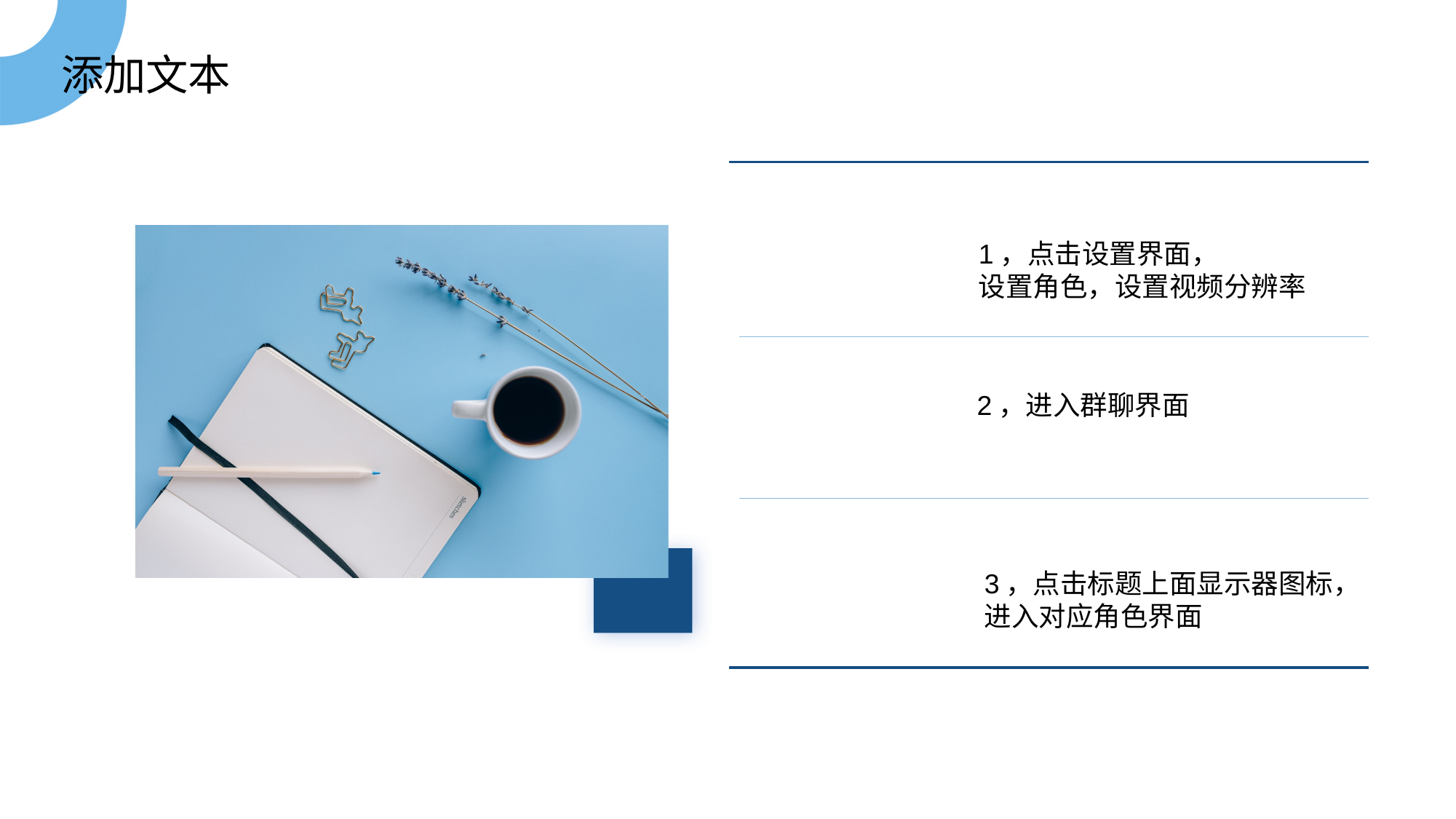

1，点击设置界面，
设置角色，设置视频分辨率
2，进入群聊界面

3，点击标题上面显示器图标，
进入对应角色界面